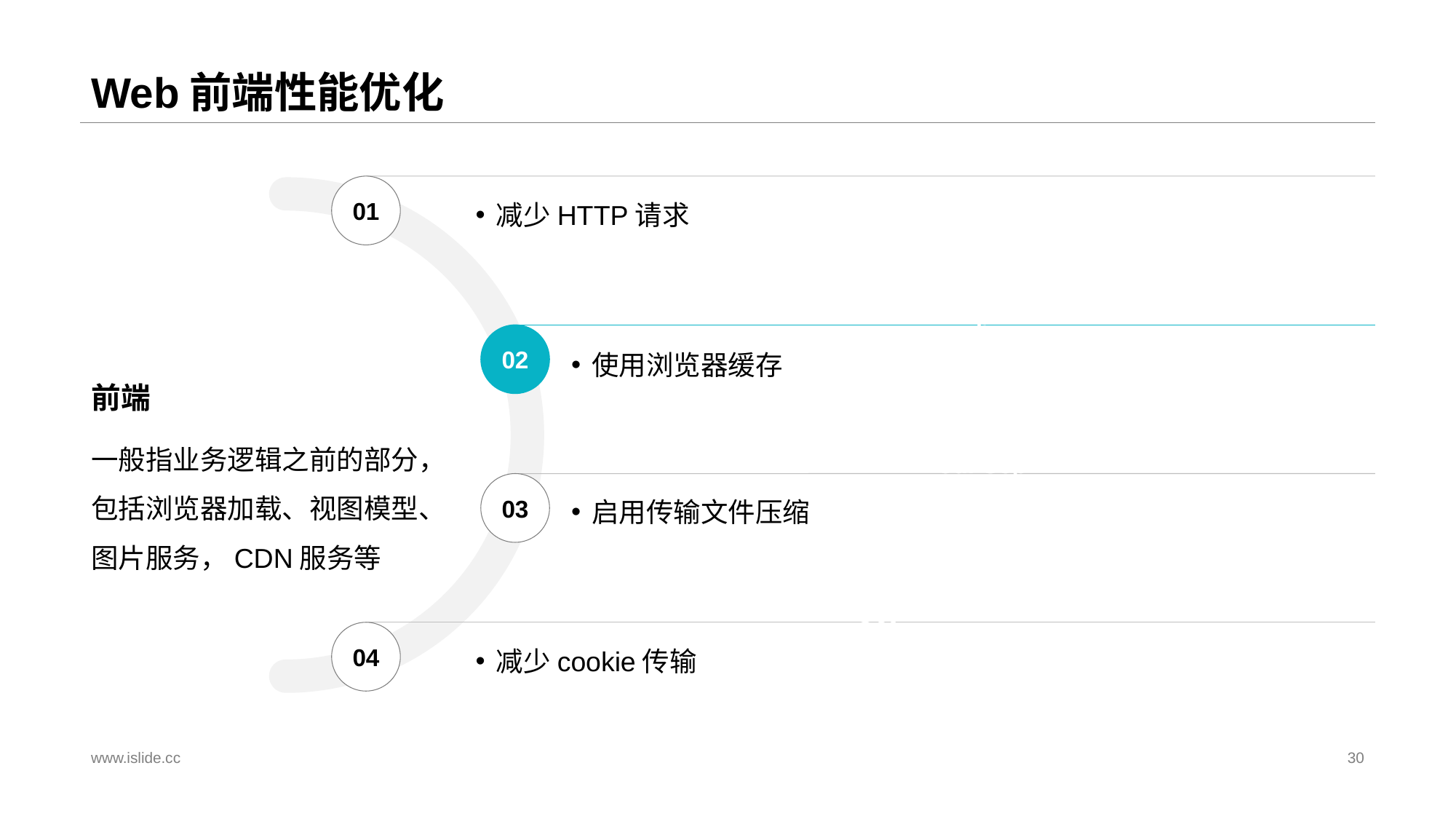

# Web前端性能优化
01
减少HTTP请求

Apr-Jun
02
使用浏览器缓存
前端

Jul-Sep
一般指业务逻辑之前的部分，包括浏览器加载、视图模型、图片服务，CDN服务等
启用传输文件压缩
03

Oct-Des
04
减少cookie传输
www.islide.cc
30